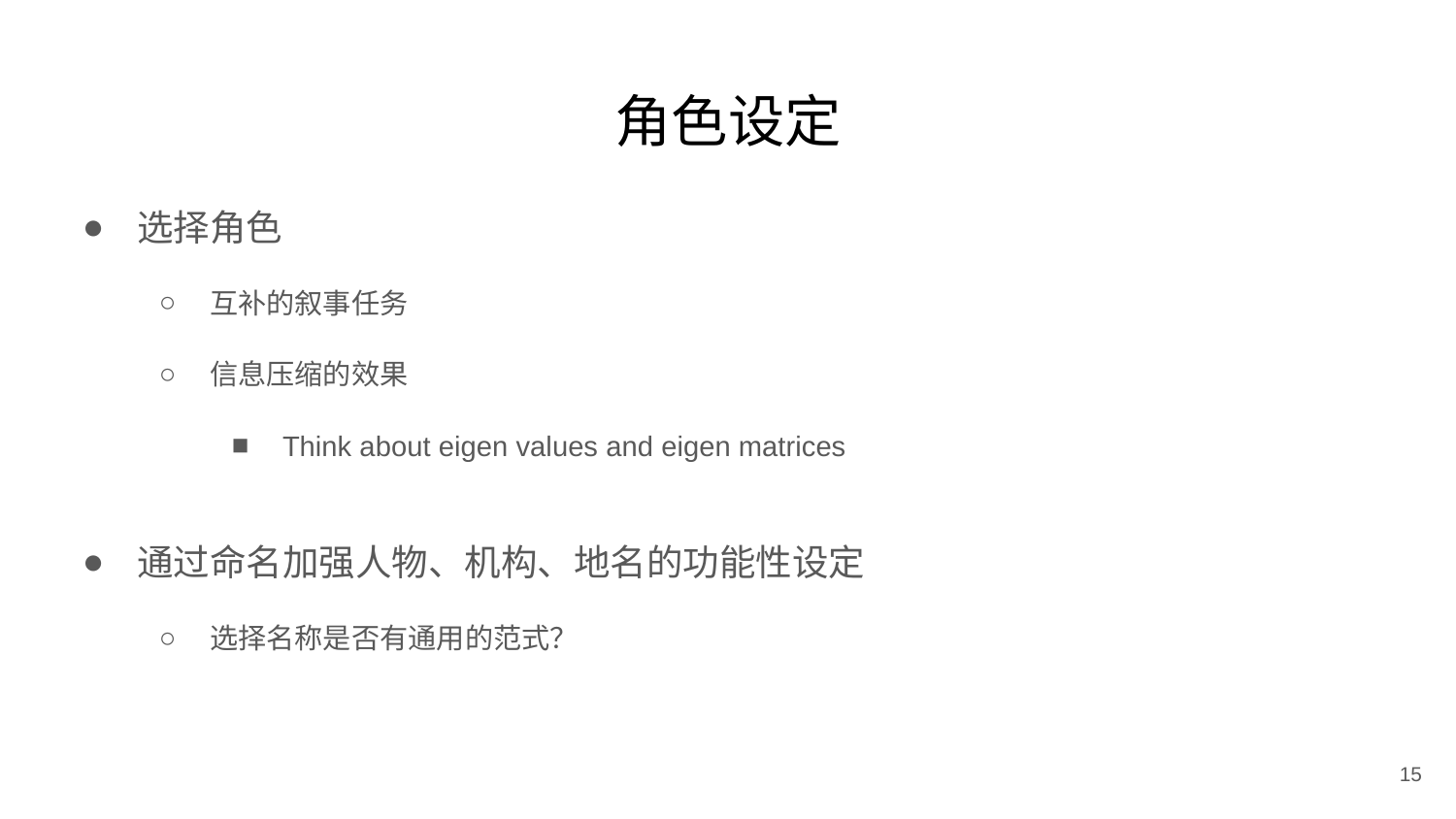

# 角色设定
选择角色
互补的叙事任务
信息压缩的效果
Think about eigen values and eigen matrices

通过命名加强人物、机构、地名的功能性设定
选择名称是否有通用的范式？
15